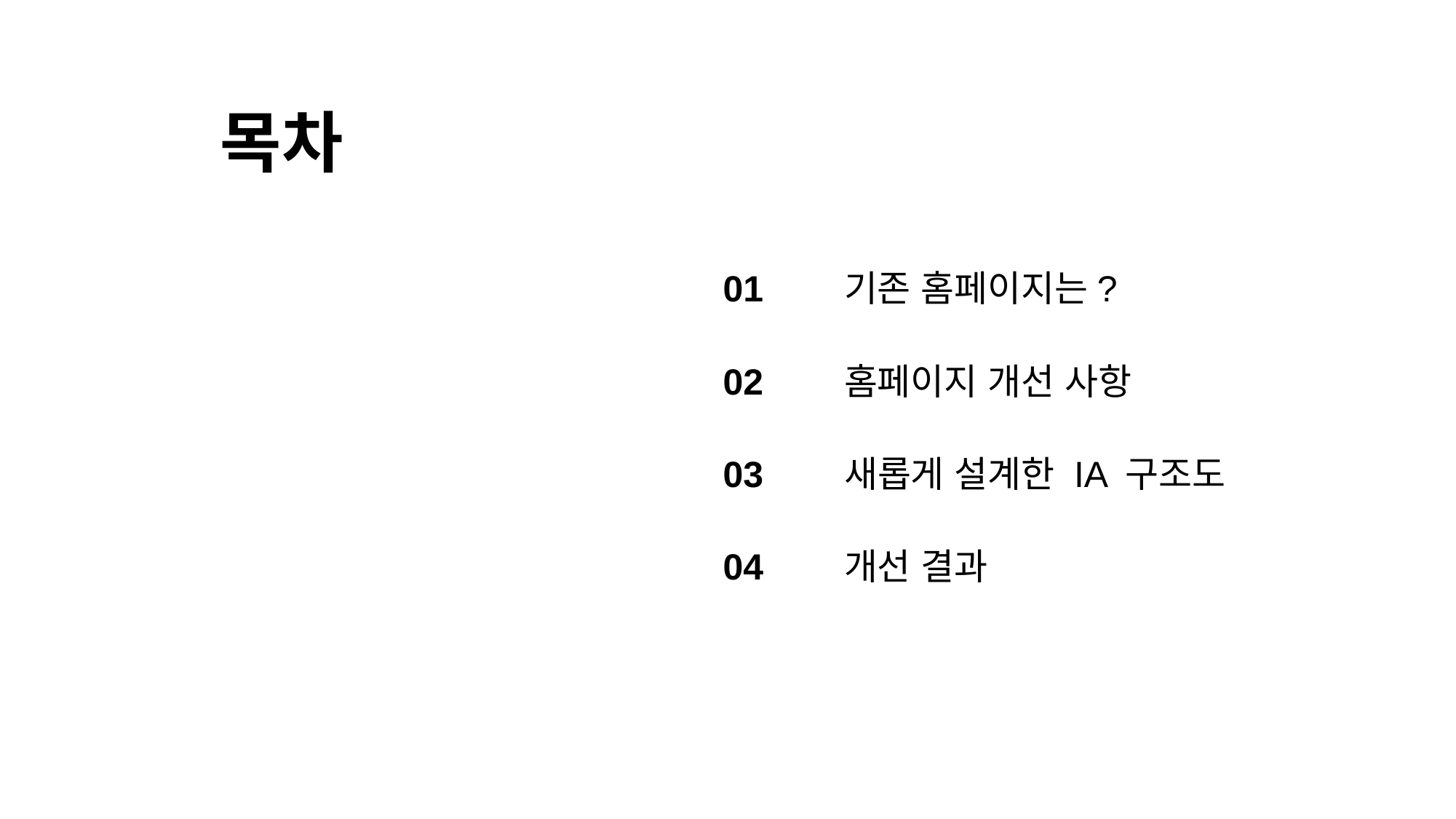

목차
기존 홈페이지는?
01
02
홈페이지 개선 사항
새롭게 설계한 IA 구조도
03
개선 결과
04